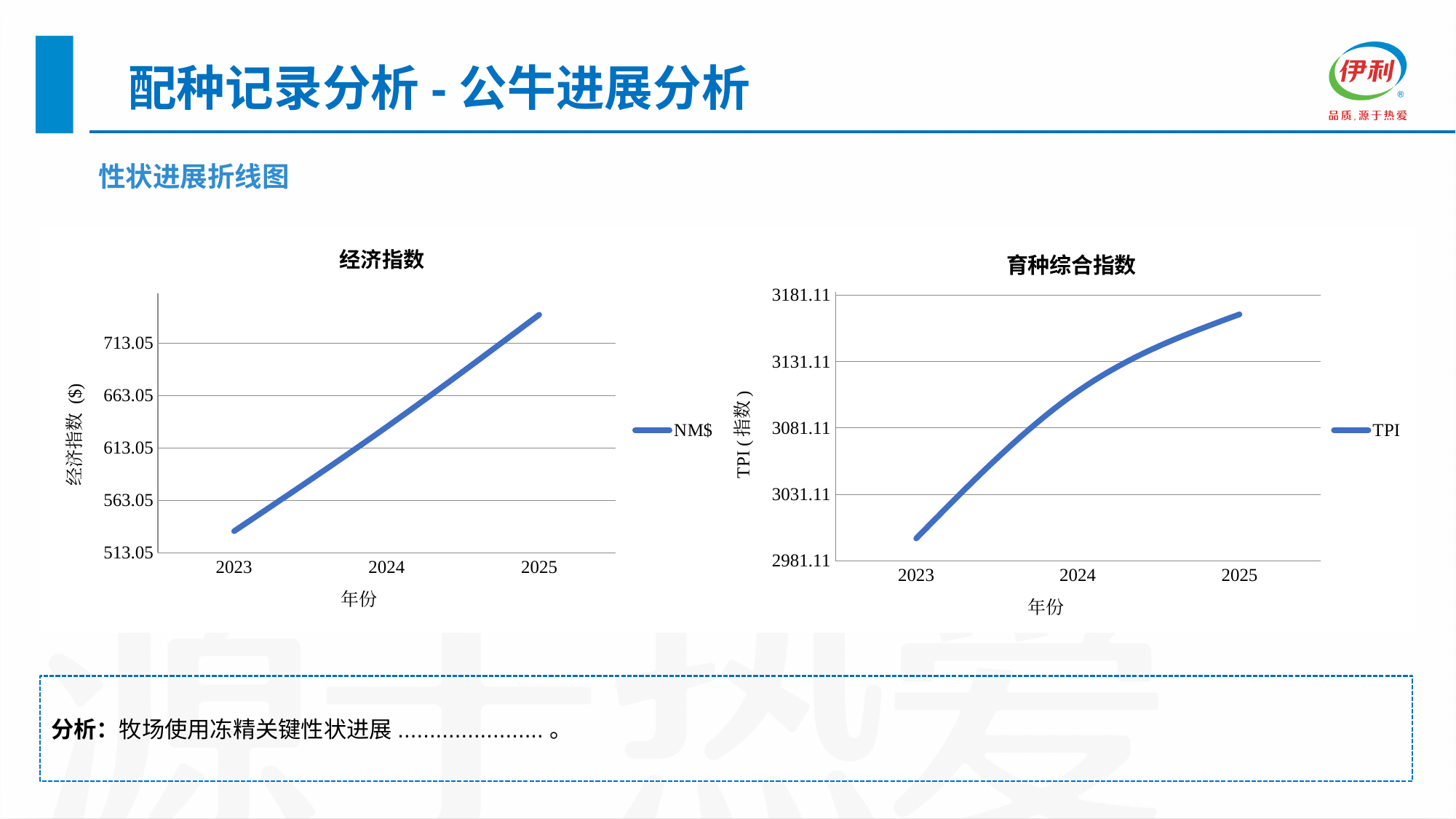

配种记录分析-公牛进展分析
| 性状进展折线图 |
| --- |

### Chart: 经济指数

| Category | NM$ |
|---|---|
| 2023 | 533.687391555813 |
| 2024 | 633.032109171182 |
| 2025 | 740.03484231943 |

### Chart: 育种综合指数

| Category | TPI |
|---|---|
| 2023 | 2997.97368421053 |
| 2024 | 3108.68653421634 |
| 2025 | 3166.5979145473 |
分析：牧场使用冻精关键性状进展.......................。